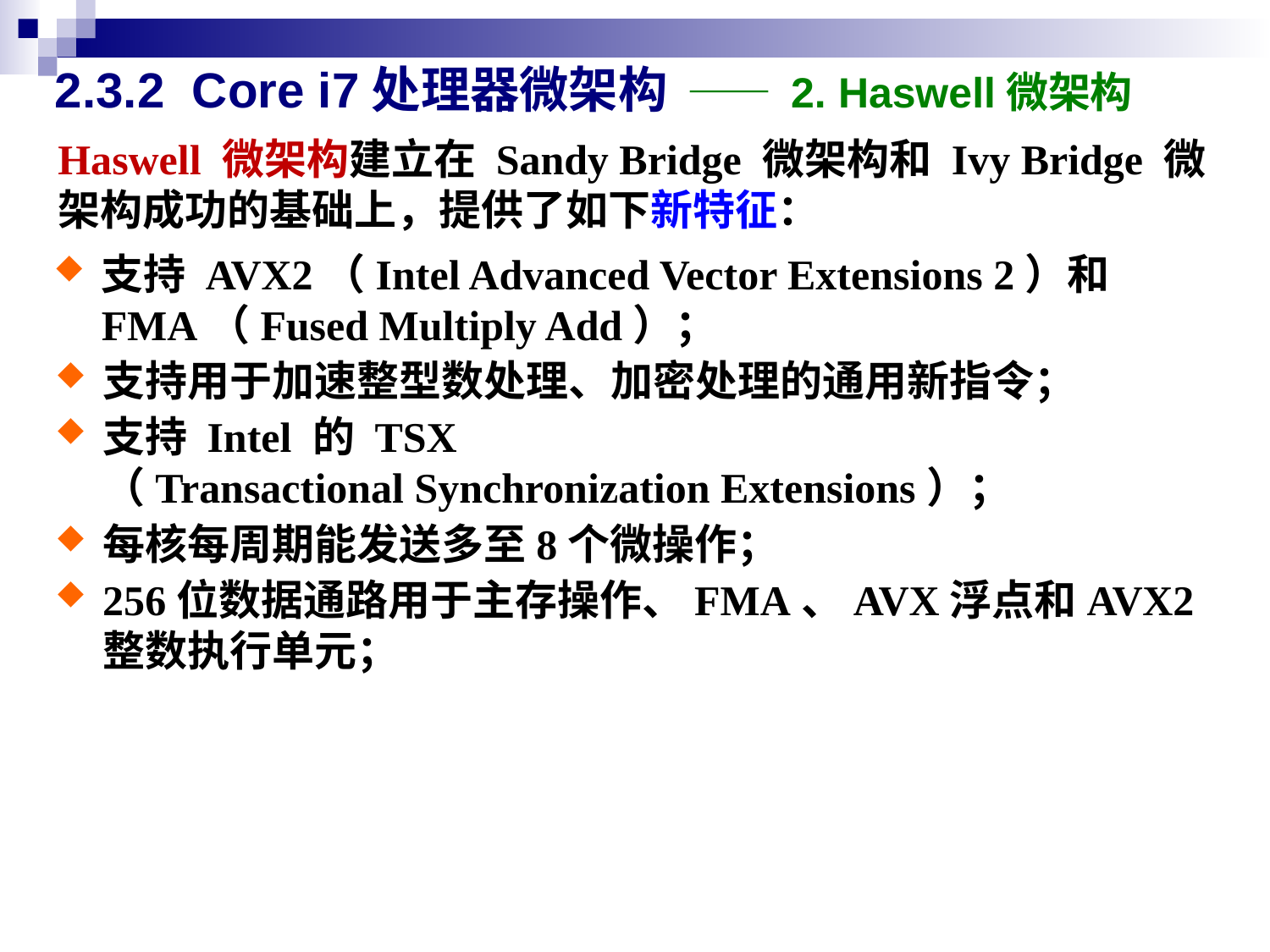

2.3.2  Core i7处理器微架构  —— 2. Haswell微架构
Haswell 微架构建立在 Sandy Bridge 微架构和 Ivy Bridge 微架构成功的基础上，提供了如下新特征：
支持 AVX2（Intel Advanced Vector Extensions 2）和
FMA（Fused Multiply Add）；
支持用于加速整型数处理、加密处理的通用新指令；
支持 Intel 的 TSX
（Transactional Synchronization Extensions）；
每核每周期能发送多至8个微操作；
256位数据通路用于主存操作、FMA、AVX浮点和AVX2整数执行单元；